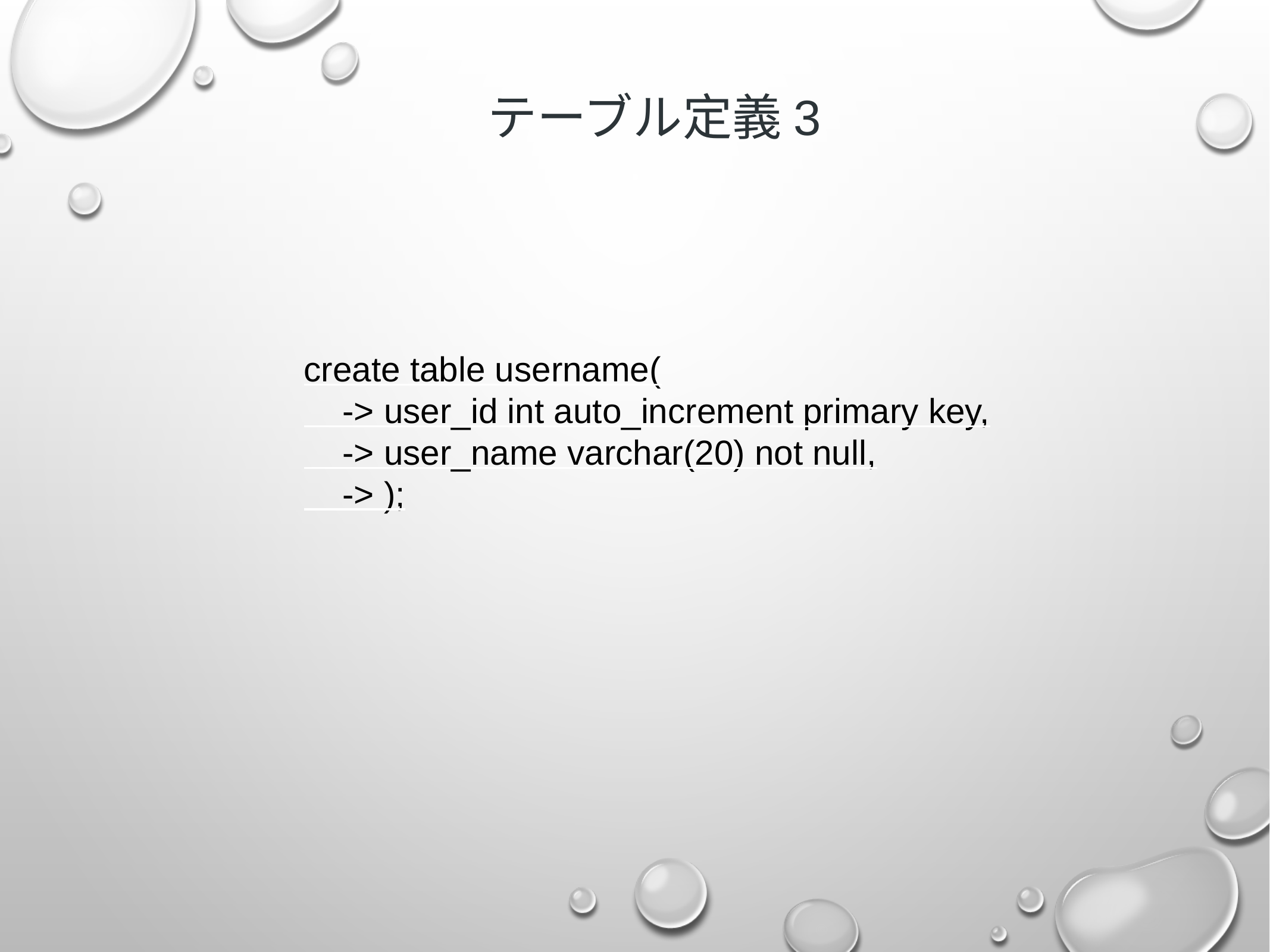

テーブル定義3

create table username(
    -> user_id int auto_increment primary key,
    -> user_name varchar(20) not null,
    -> );